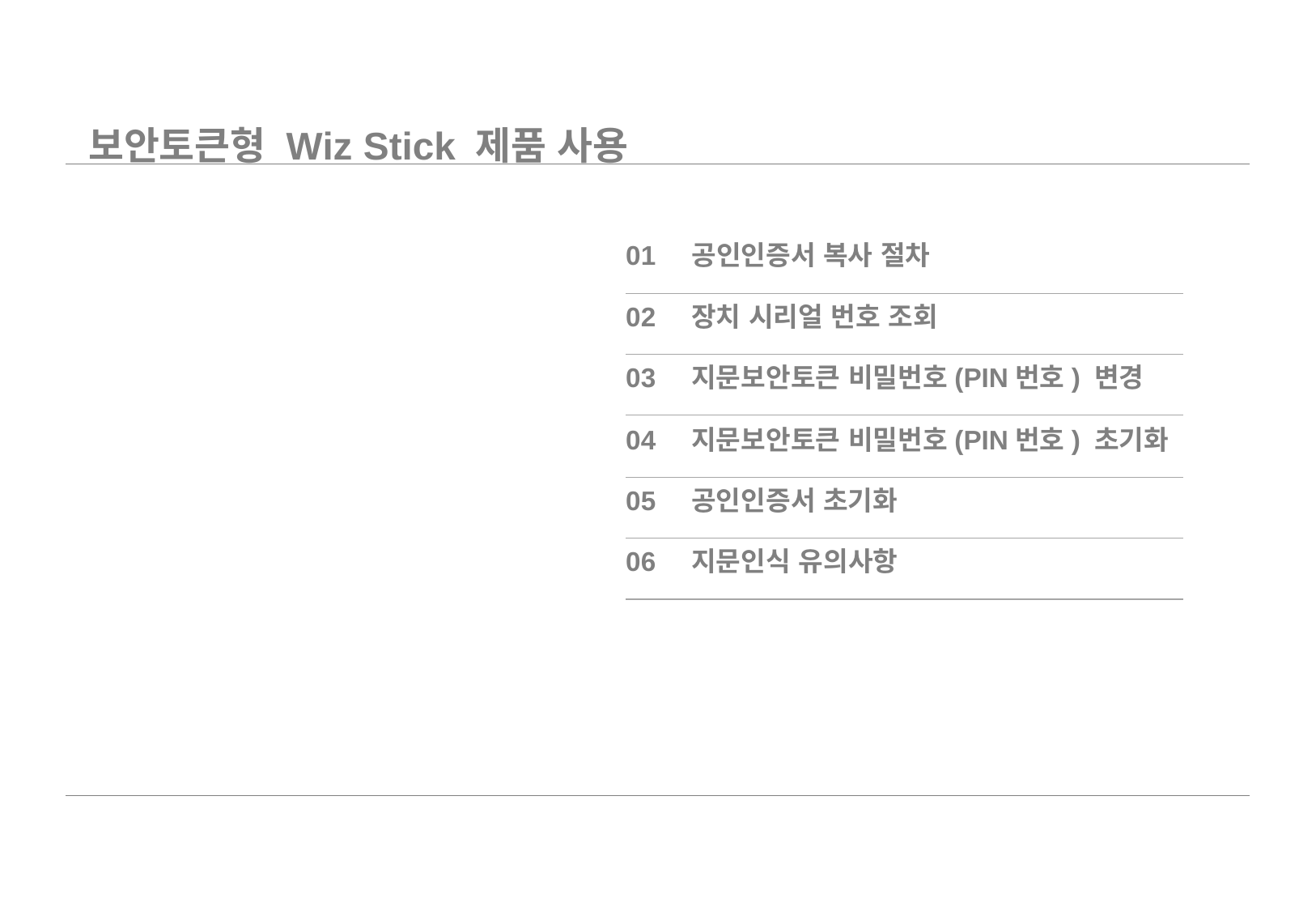

보안토큰형 Wiz Stick 제품 사용
01
공인인증서 복사 절차
02
장치 시리얼 번호 조회
03
지문보안토큰 비밀번호(PIN번호) 변경
04
지문보안토큰 비밀번호(PIN번호) 초기화
05
공인인증서 초기화
06
지문인식 유의사항